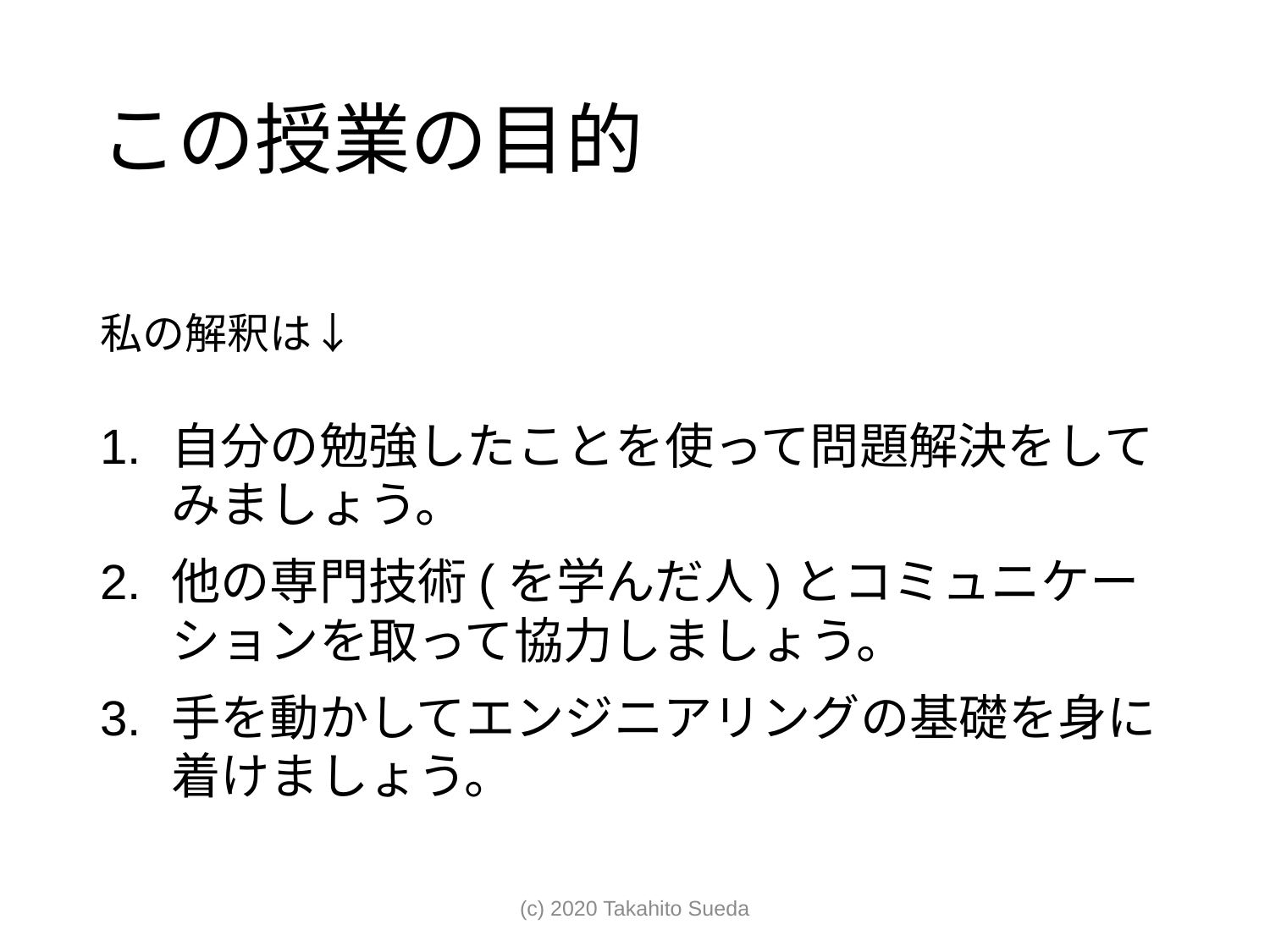

# この授業の目的
私の解釈は↓

自分の勉強したことを使って問題解決をしてみましょう。
他の専門技術(を学んだ人)とコミュニケーションを取って協力しましょう。
手を動かしてエンジニアリングの基礎を身に着けましょう。
(c) 2020 Takahito Sueda